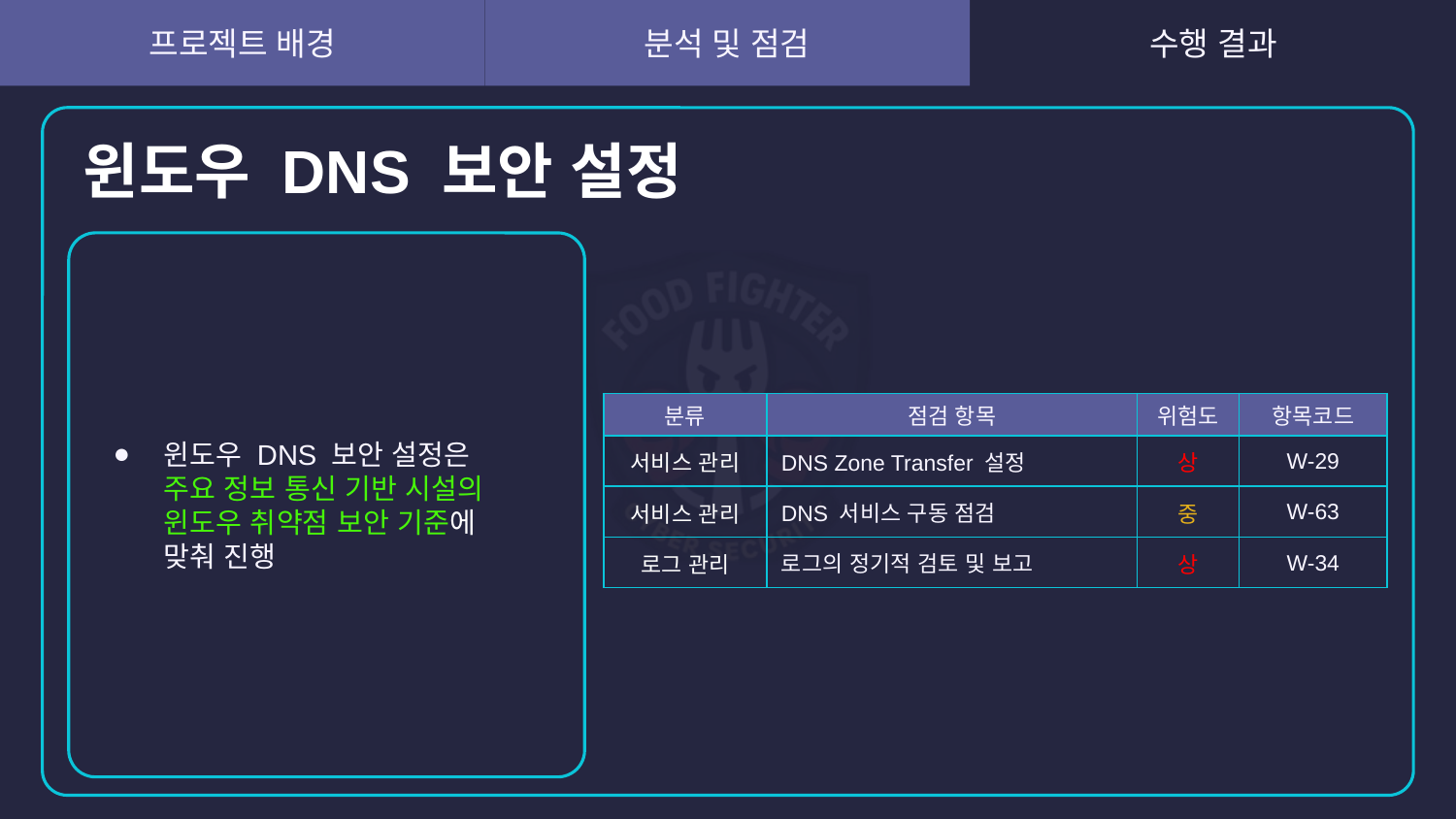

# 윈도우 DNS 보안 설정
윈도우 DNS 보안 설정은
주요 정보 통신 기반 시설의 윈도우 취약점 보안 기준에
맞춰 진행
| 분류 | 점검 항목 | 위험도 | 항목코드 |
| --- | --- | --- | --- |
| 서비스 관리 | DNS Zone Transfer 설정 | 상 | W-29 |
| 서비스 관리 | DNS 서비스 구동 점검 | 중 | W-63 |
| 로그 관리 | 로그의 정기적 검토 및 보고 | 상 | W-34 |